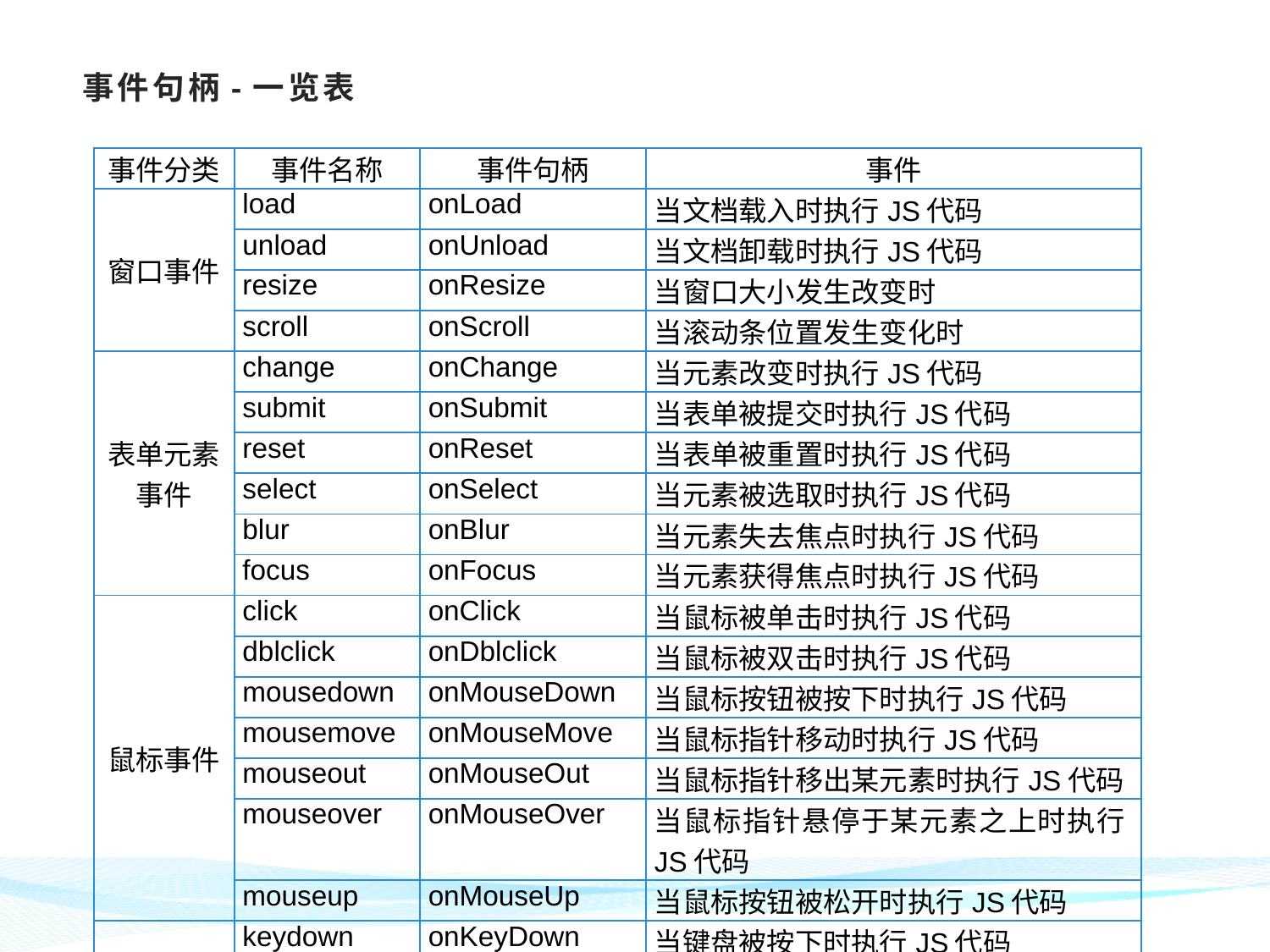

# 事件句柄-一览表
| 事件分类 | 事件名称 | 事件句柄 | 事件 |
| --- | --- | --- | --- |
| 窗口事件 | load | onLoad | 当文档载入时执行JS代码 |
|  | unload | onUnload | 当文档卸载时执行JS代码 |
|  | resize | onResize | 当窗口大小发生改变时 |
|  | scroll | onScroll | 当滚动条位置发生变化时 |
| 表单元素事件 | change | onChange | 当元素改变时执行JS代码 |
|  | submit | onSubmit | 当表单被提交时执行JS代码 |
|  | reset | onReset | 当表单被重置时执行JS代码 |
|  | select | onSelect | 当元素被选取时执行JS代码 |
|  | blur | onBlur | 当元素失去焦点时执行JS代码 |
|  | focus | onFocus | 当元素获得焦点时执行JS代码 |
| 鼠标事件 | click | onClick | 当鼠标被单击时执行JS代码 |
|  | dblclick | onDblclick | 当鼠标被双击时执行JS代码 |
|  | mousedown | onMouseDown | 当鼠标按钮被按下时执行JS代码 |
|  | mousemove | onMouseMove | 当鼠标指针移动时执行JS代码 |
|  | mouseout | onMouseOut | 当鼠标指针移出某元素时执行JS代码 |
|  | mouseover | onMouseOver | 当鼠标指针悬停于某元素之上时执行JS代码 |
|  | mouseup | onMouseUp | 当鼠标按钮被松开时执行JS代码 |
| 键盘事件 | keydown | onKeyDown | 当键盘被按下时执行JS代码 |
|  | keypress | onKeyPress | 当键盘被按下后又松开时执行JS代码 |
|  | keyup | onKeyUp | 当键盘被松开时执行JS代码 |